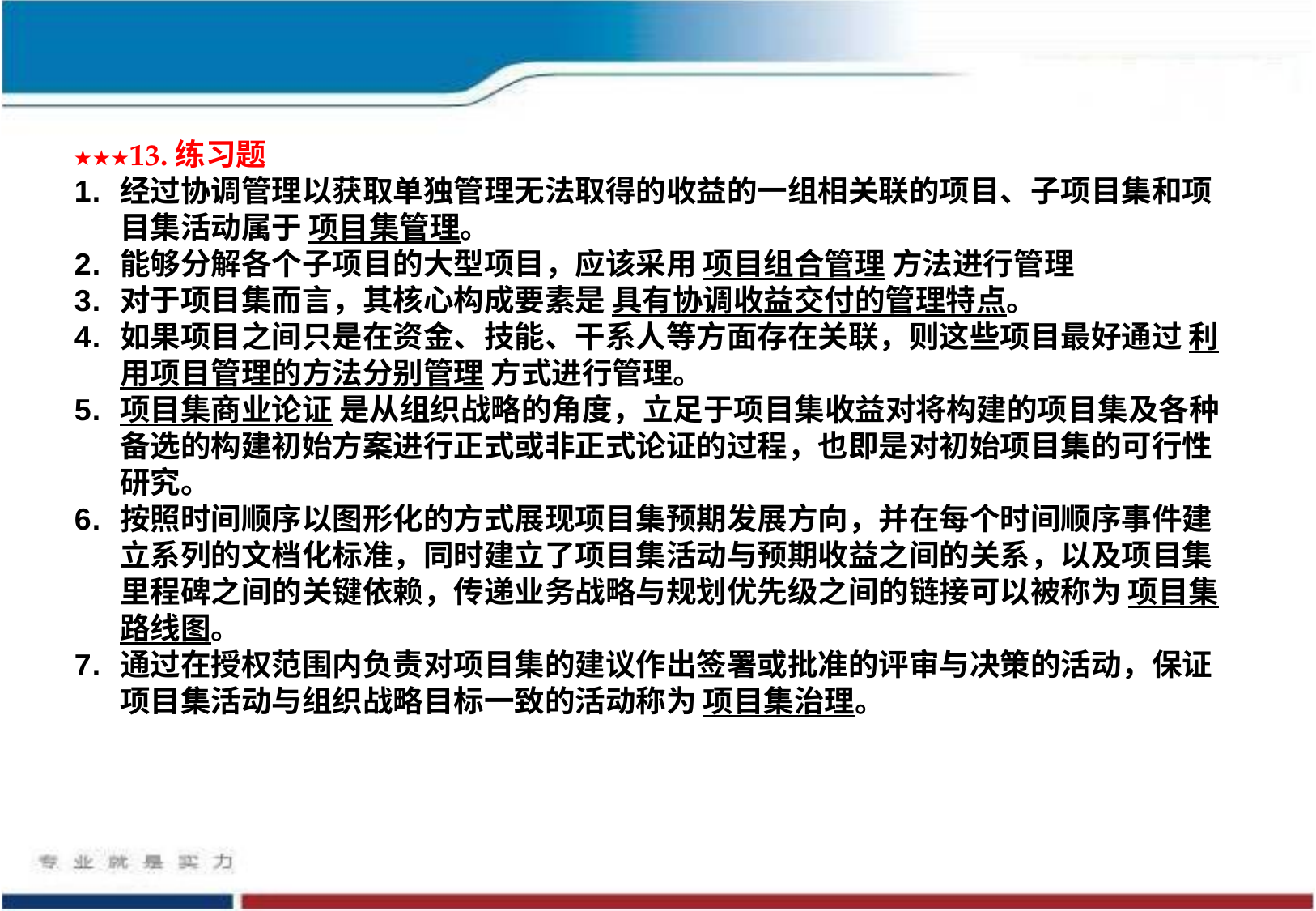

★★★13.练习题
经过协调管理以获取单独管理无法取得的收益的一组相关联的项目、子项目集和项目集活动属于 项目集管理。
能够分解各个子项目的大型项目，应该采用 项目组合管理 方法进行管理
对于项目集而言，其核心构成要素是 具有协调收益交付的管理特点。
如果项目之间只是在资金、技能、干系人等方面存在关联，则这些项目最好通过 利用项目管理的方法分别管理 方式进行管理。
项目集商业论证 是从组织战略的角度，立足于项目集收益对将构建的项目集及各种备选的构建初始方案进行正式或非正式论证的过程，也即是对初始项目集的可行性研究。
按照时间顺序以图形化的方式展现项目集预期发展方向，并在每个时间顺序事件建立系列的文档化标准，同时建立了项目集活动与预期收益之间的关系，以及项目集里程碑之间的关键依赖，传递业务战略与规划优先级之间的链接可以被称为 项目集路线图。
通过在授权范围内负责对项目集的建议作出签署或批准的评审与决策的活动，保证项目集活动与组织战略目标一致的活动称为 项目集治理。